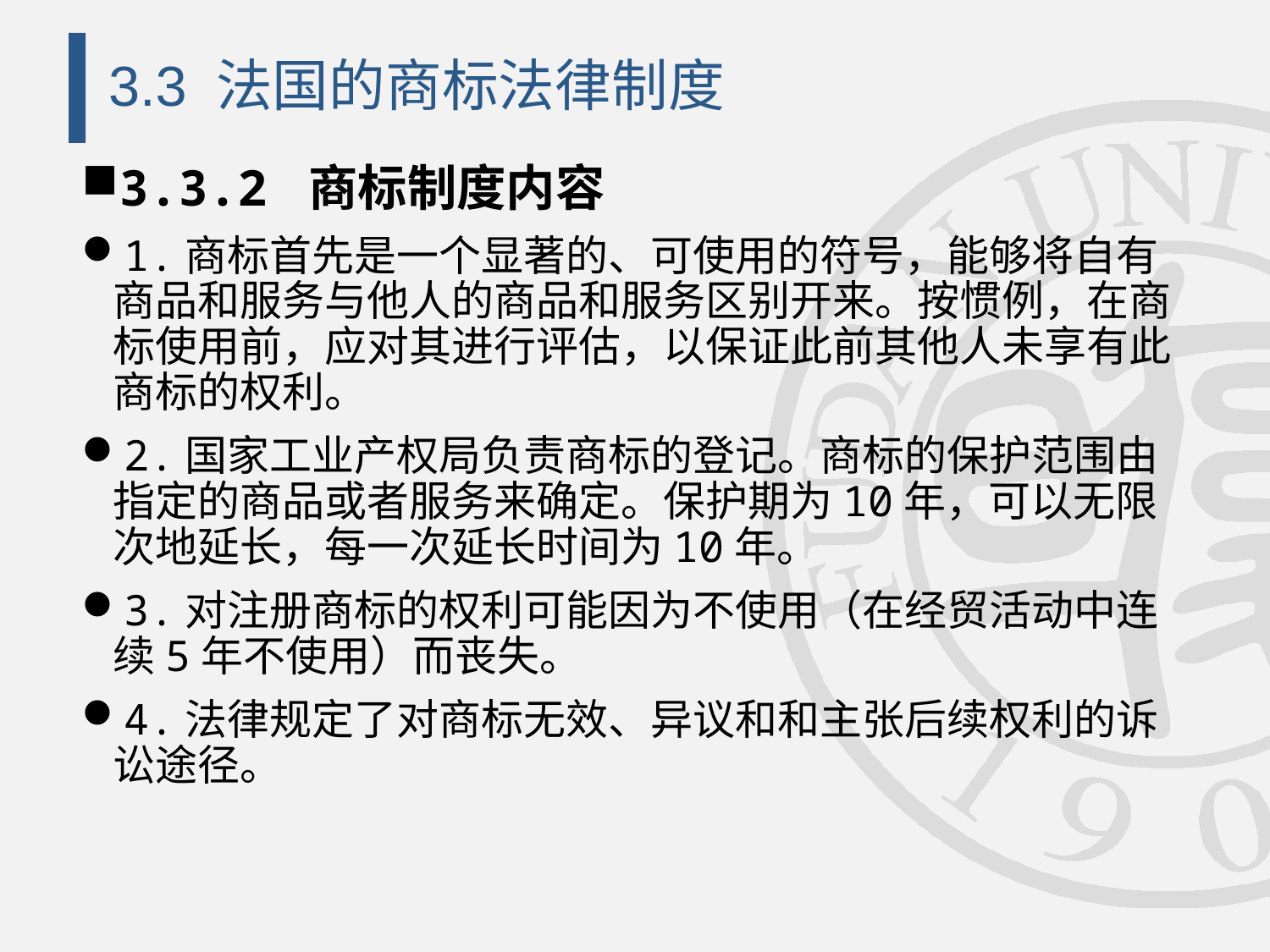

# 3.3 法国的商标法律制度
3.3.2 商标制度内容
1.商标首先是一个显著的、可使用的符号，能够将自有商品和服务与他人的商品和服务区别开来。按惯例，在商标使用前，应对其进行评估，以保证此前其他人未享有此商标的权利。
2.国家工业产权局负责商标的登记。商标的保护范围由指定的商品或者服务来确定。保护期为10年，可以无限次地延长，每一次延长时间为10年。
3.对注册商标的权利可能因为不使用（在经贸活动中连续5年不使用）而丧失。
4.法律规定了对商标无效、异议和和主张后续权利的诉讼途径。